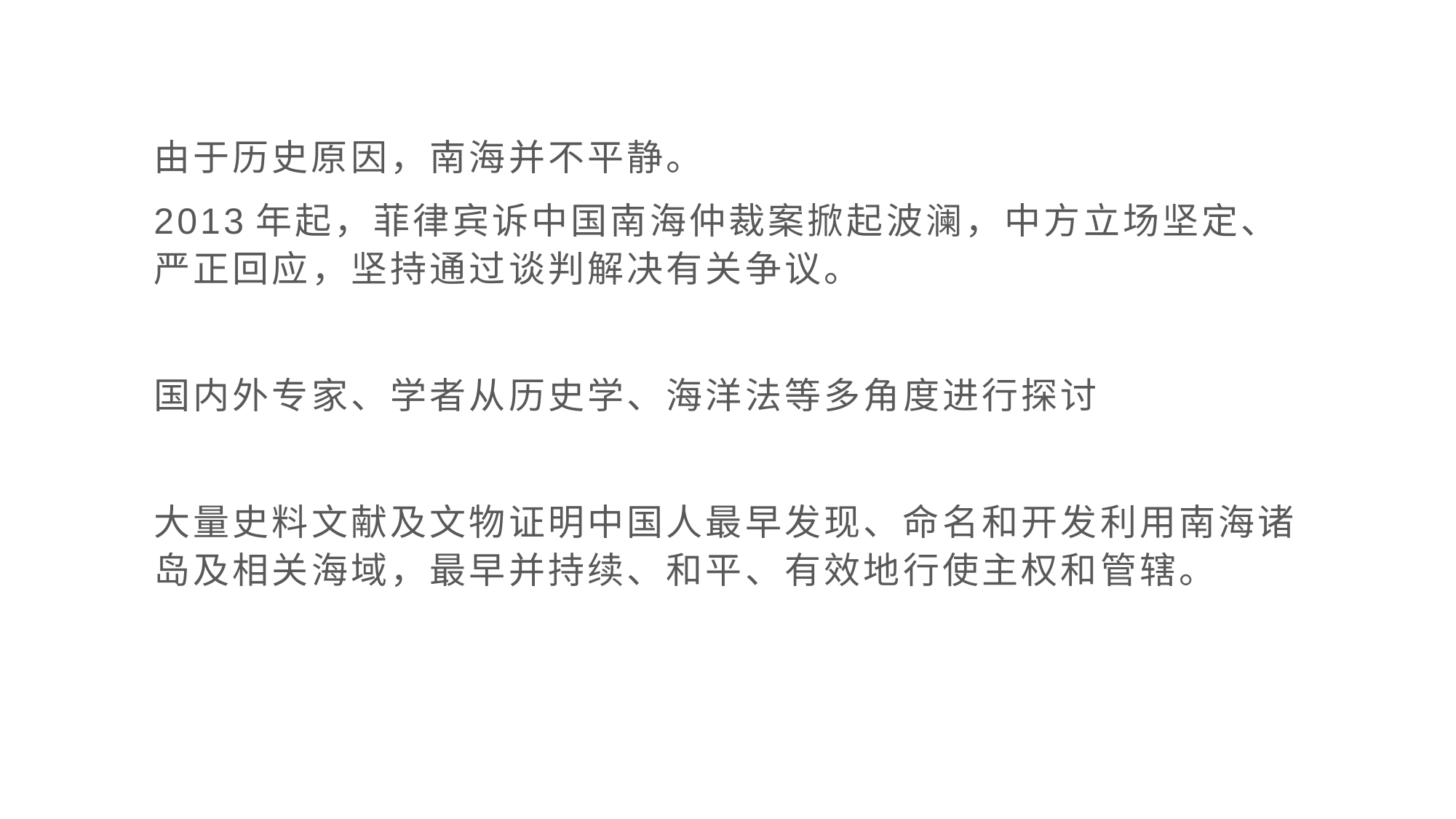

由于历史原因，南海并不平静。
2013年起，菲律宾诉中国南海仲裁案掀起波澜，中方立场坚定、严正回应，坚持通过谈判解决有关争议。

国内外专家、学者从历史学、海洋法等多角度进行探讨

大量史料文献及文物证明中国人最早发现、命名和开发利用南海诸岛及相关海域，最早并持续、和平、有效地行使主权和管辖。